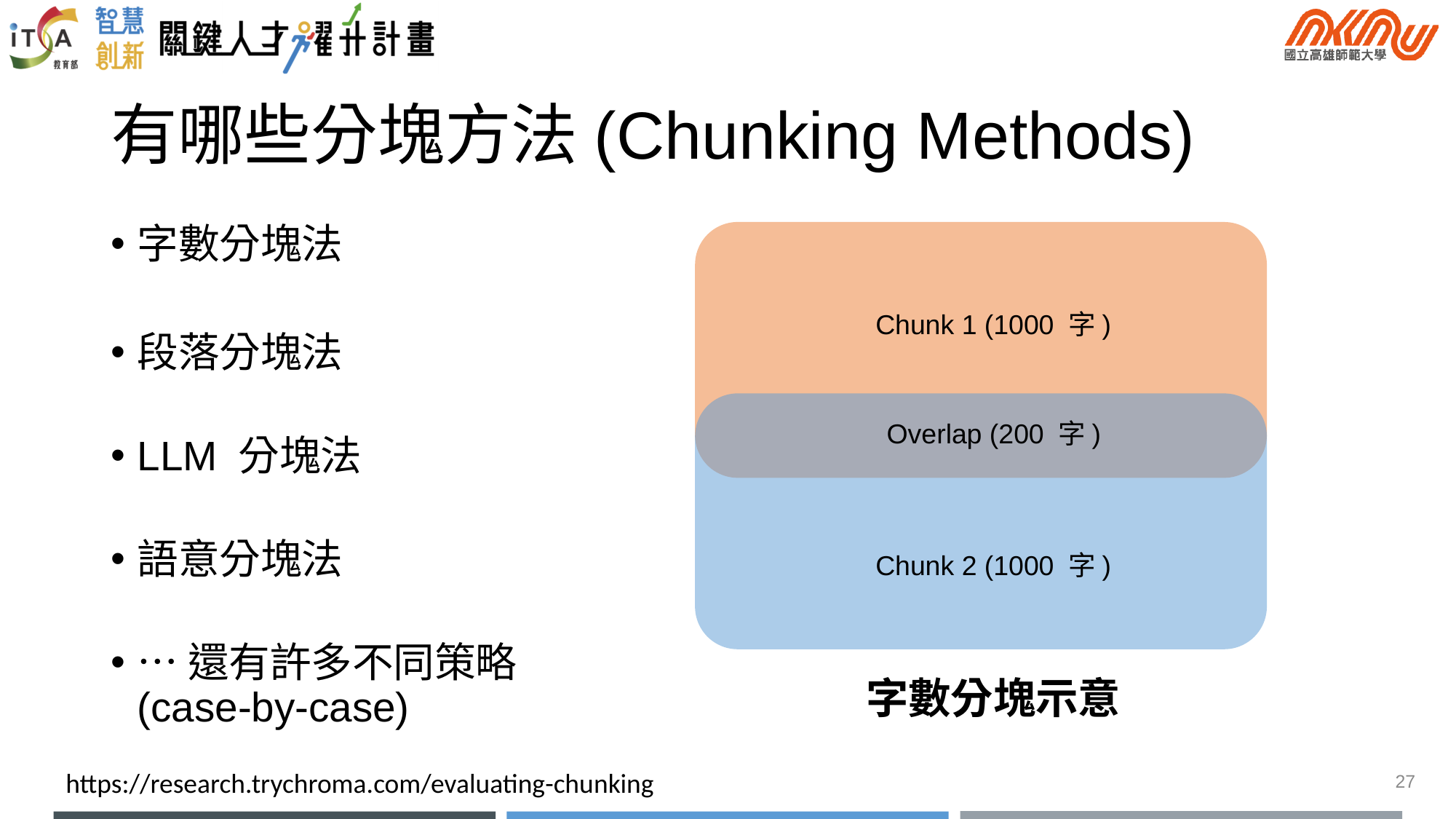

# 有哪些分塊方法(Chunking Methods)
字數分塊法
段落分塊法
LLM 分塊法
語意分塊法
…還有許多不同策略(case-by-case)

Chunk 1 (1000 字)

Overlap (200 字)
Chunk 2 (1000 字)
字數分塊示意
27
https://research.trychroma.com/evaluating-chunking